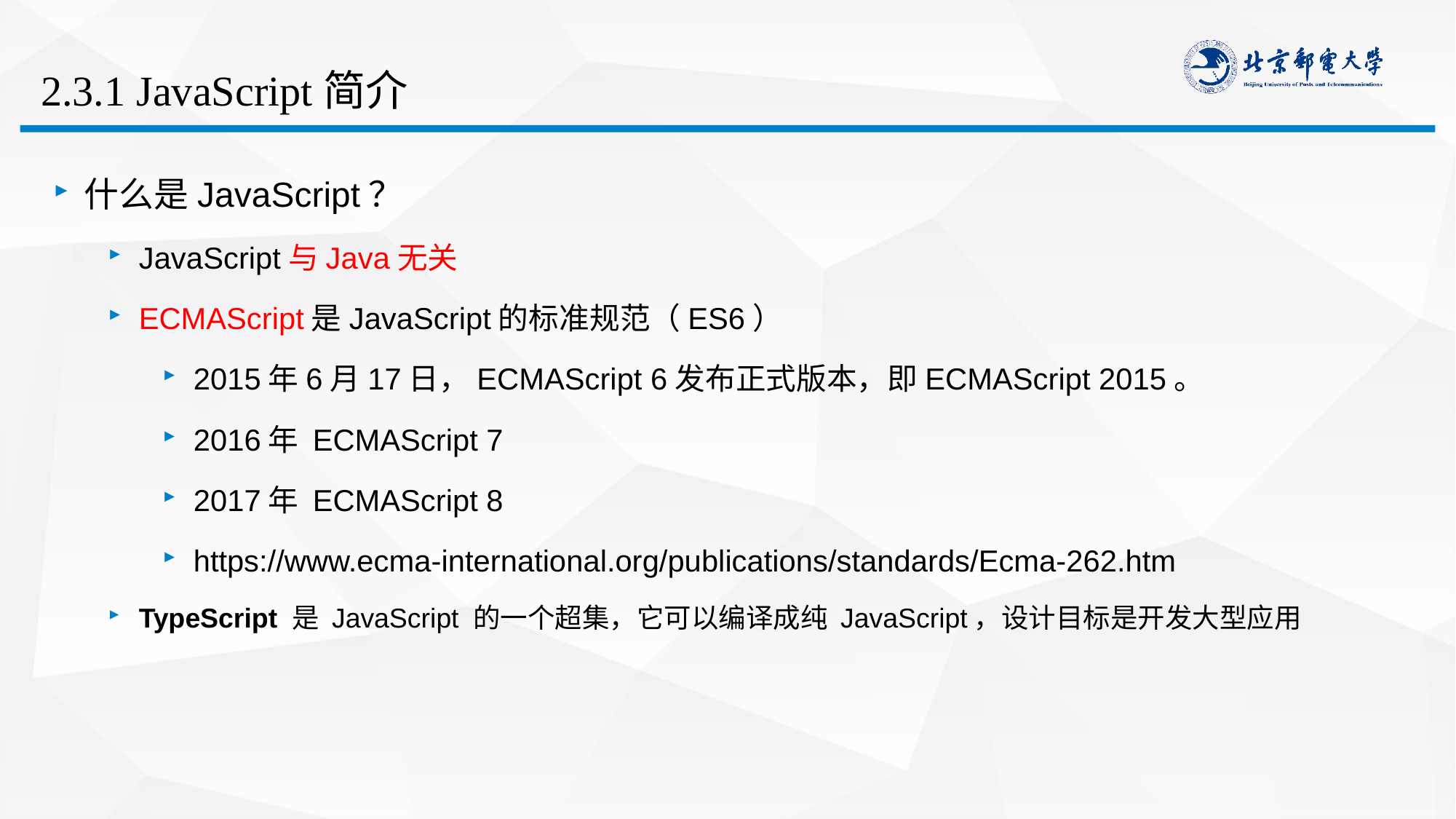

# 2.3.1 JavaScript简介
什么是JavaScript？
JavaScript与Java无关
ECMAScript是JavaScript的标准规范（ES6）
2015年6月17日，ECMAScript 6发布正式版本，即ECMAScript 2015。
2016年 ECMAScript 7
2017年 ECMAScript 8
https://www.ecma-international.org/publications/standards/Ecma-262.htm
TypeScript 是 JavaScript 的一个超集，它可以编译成纯 JavaScript，设计目标是开发大型应用